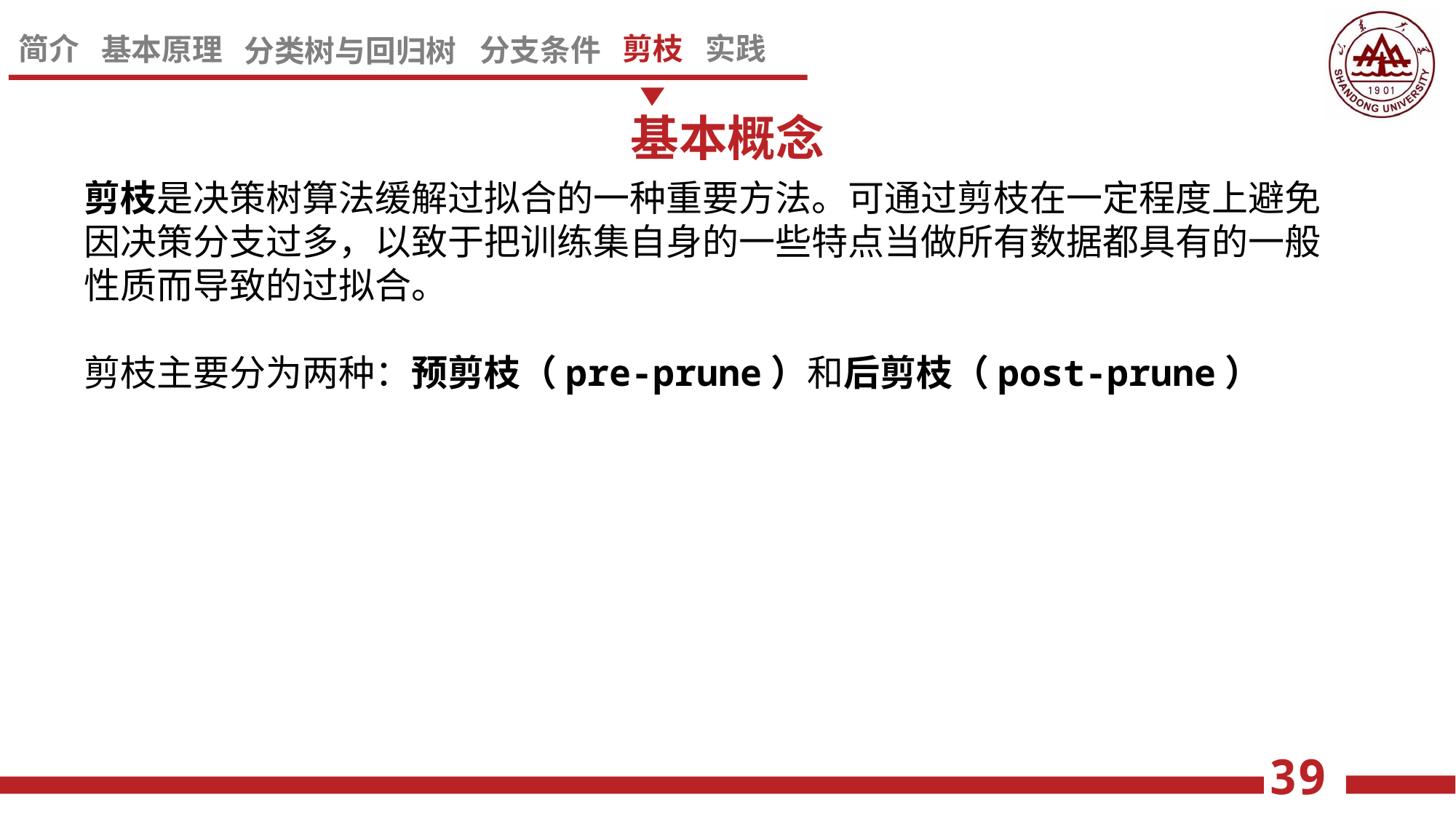

基本概念
剪枝是决策树算法缓解过拟合的一种重要方法。可通过剪枝在一定程度上避免
因决策分支过多，以致于把训练集自身的一些特点当做所有数据都具有的一般性质而导致的过拟合。

剪枝主要分为两种：预剪枝（pre-prune）和后剪枝（post-prune）